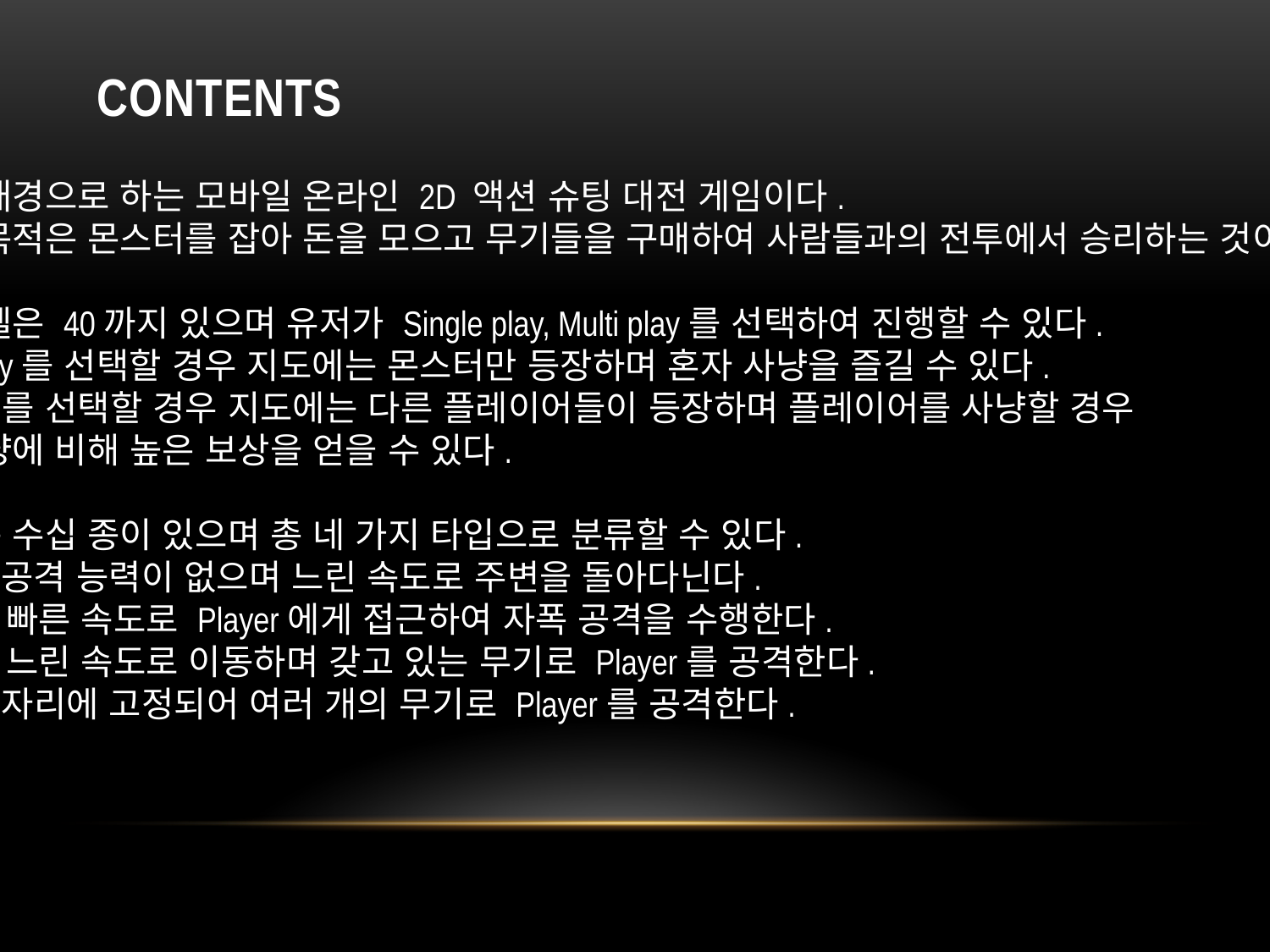

# Contents
우주를 배경으로 하는 모바일 온라인 2D 액션 슈팅 대전 게임이다.
게임의 목적은 몬스터를 잡아 돈을 모으고 무기들을 구매하여 사람들과의 전투에서 승리하는 것이다.

게임 레벨은 40까지 있으며 유저가 Single play, Multi play를 선택하여 진행할 수 있다.
Single play를 선택할 경우 지도에는 몬스터만 등장하며 혼자 사냥을 즐길 수 있다.
Multi play를 선택할 경우 지도에는 다른 플레이어들이 등장하며 플레이어를 사냥할 경우
일반 사냥에 비해 높은 보상을 얻을 수 있다.

몬스터는 수십 종이 있으며 총 네 가지 타입으로 분류할 수 있다.
Zombie : 공격 능력이 없으며 느린 속도로 주변을 돌아다닌다.
Bomber : 빠른 속도로 Player에게 접근하여 자폭 공격을 수행한다.
Shooter : 느린 속도로 이동하며 갖고 있는 무기로 Player를 공격한다.
Boss : 한자리에 고정되어 여러 개의 무기로 Player를 공격한다.